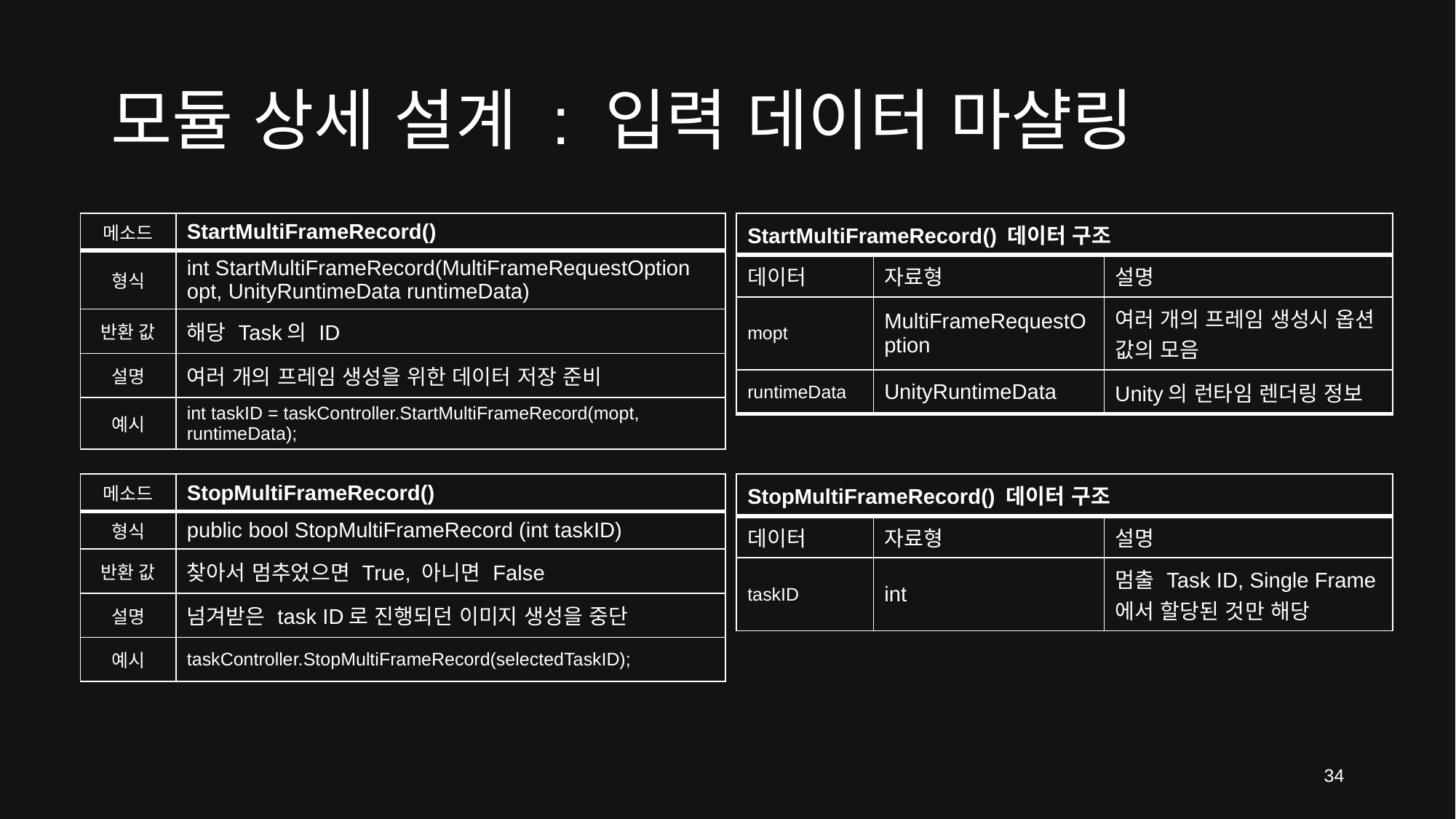

# 모듈 상세 설계 : 입력 데이터 마샬링
| 메소드 | StartMultiFrameRecord() |
| --- | --- |
| 형식 | int StartMultiFrameRecord(MultiFrameRequestOption opt, UnityRuntimeData runtimeData) |
| 반환 값 | 해당 Task의 ID |
| 설명 | 여러 개의 프레임 생성을 위한 데이터 저장 준비 |
| 예시 | int taskID = taskController.StartMultiFrameRecord(mopt, runtimeData); |
| StartMultiFrameRecord() 데이터 구조 |  |  |
| --- | --- | --- |
| 데이터 | 자료형 | 설명 |
| mopt | MultiFrameRequestOption | 여러 개의 프레임 생성시 옵션 값의 모음 |
| runtimeData | UnityRuntimeData | Unity의 런타임 렌더링 정보 |
| 메소드 | StopMultiFrameRecord() |
| --- | --- |
| 형식 | public bool StopMultiFrameRecord (int taskID) |
| 반환 값 | 찾아서 멈추었으면 True, 아니면 False |
| 설명 | 넘겨받은 task ID로 진행되던 이미지 생성을 중단 |
| 예시 | taskController.StopMultiFrameRecord(selectedTaskID); |
| StopMultiFrameRecord() 데이터 구조 |  |  |
| --- | --- | --- |
| 데이터 | 자료형 | 설명 |
| taskID | int | 멈출 Task ID, Single Frame에서 할당된 것만 해당 |
34